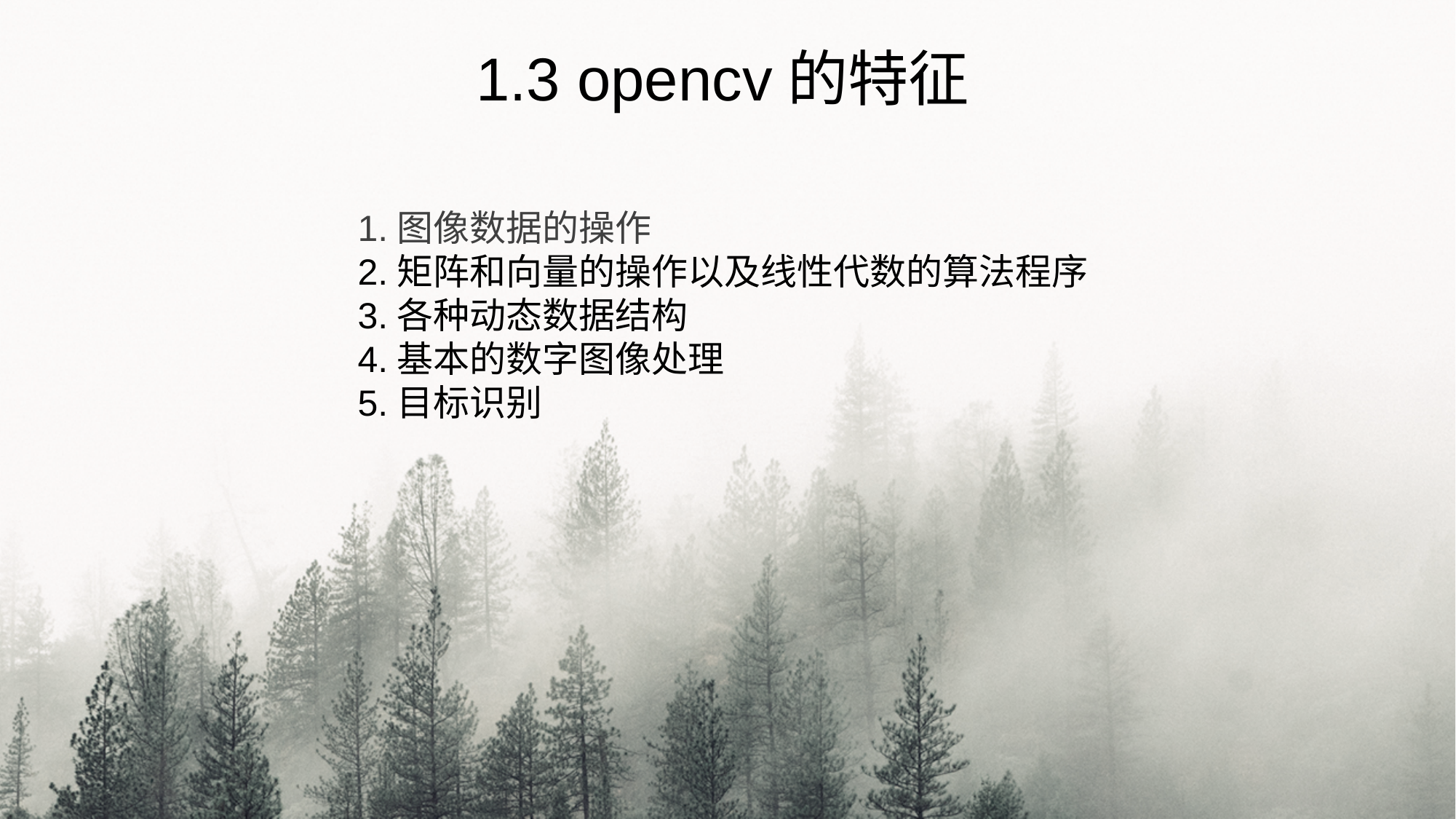

1.3 opencv的特征
1.图像数据的操作
2.矩阵和向量的操作以及线性代数的算法程序
3.各种动态数据结构
4.基本的数字图像处理
5.目标识别